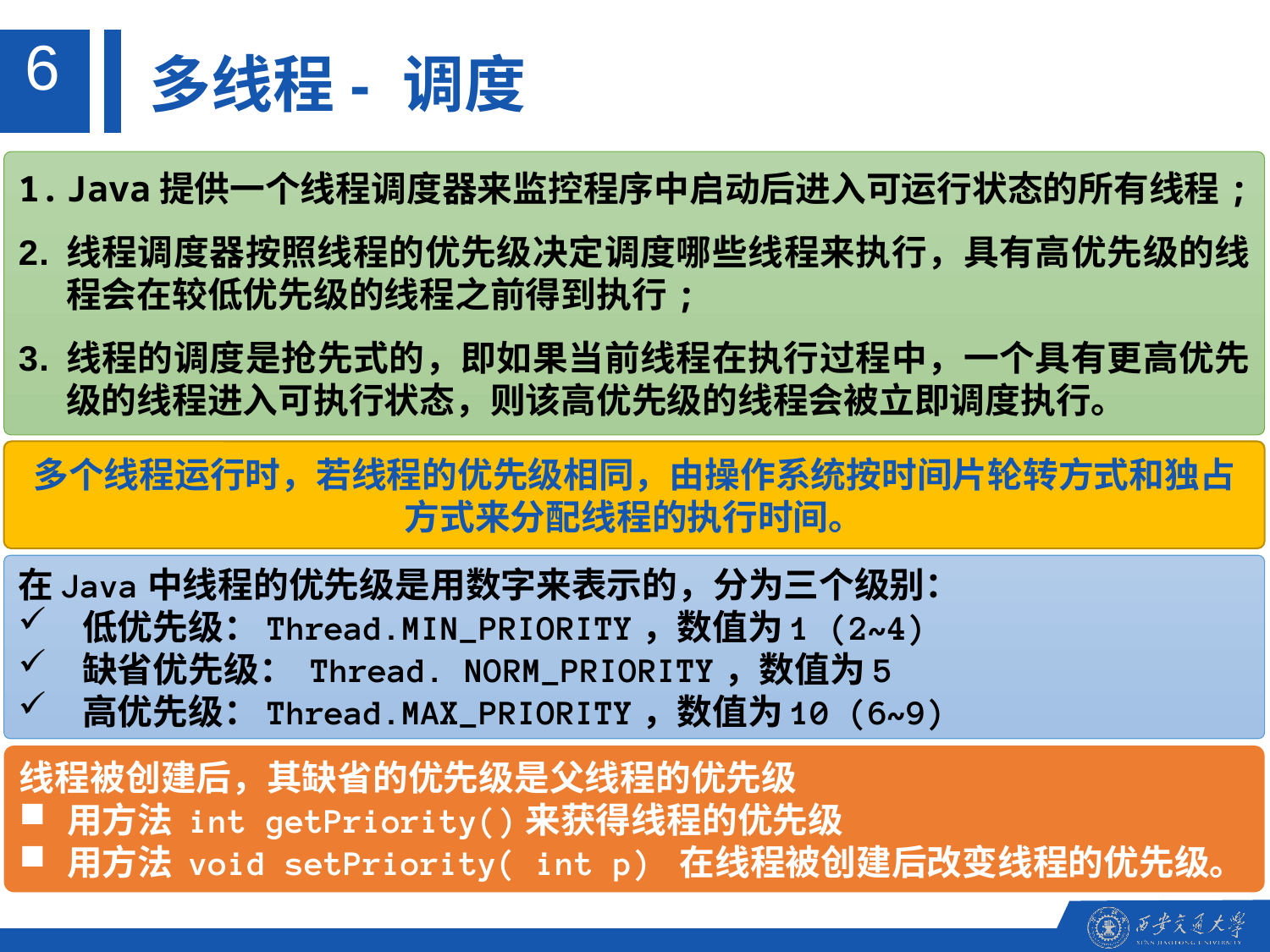

6
多线程- 调度
Java提供一个线程调度器来监控程序中启动后进入可运行状态的所有线程;
线程调度器按照线程的优先级决定调度哪些线程来执行，具有高优先级的线程会在较低优先级的线程之前得到执行;
线程的调度是抢先式的，即如果当前线程在执行过程中，一个具有更高优先级的线程进入可执行状态，则该高优先级的线程会被立即调度执行。
多个线程运行时，若线程的优先级相同，由操作系统按时间片轮转方式和独占方式来分配线程的执行时间。
在Java中线程的优先级是用数字来表示的，分为三个级别：
 低优先级：Thread.MIN_PRIORITY，数值为1 (2~4)
 缺省优先级： Thread. NORM_PRIORITY，数值为5
 高优先级：Thread.MAX_PRIORITY，数值为10 (6~9)
线程被创建后，其缺省的优先级是父线程的优先级
用方法 int getPriority()来获得线程的优先级
用方法 void setPriority( int p) 在线程被创建后改变线程的优先级。